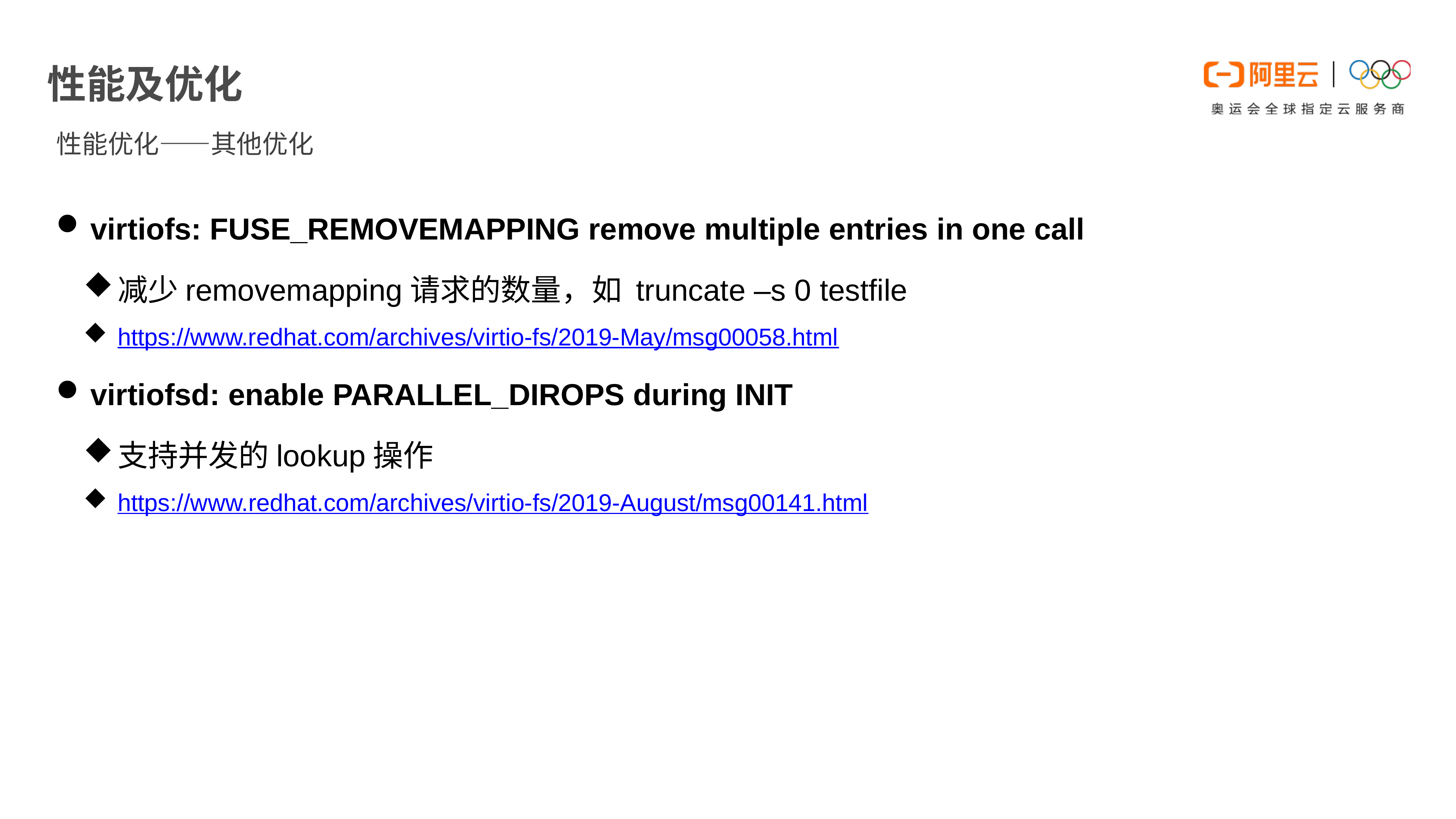

E6636BC20180234D78A0072836F0BE4032B9B20618C77B20ACD9893BB1CD2BF3BB4EBA383163DB0822392D083846F9EBD01921FA41D04B311BBFC23A726E14DA24F845AD882DB4C704DD2E676E4241E2AD90EF1A735F7031088E519713566C08DD962D920E3
# 性能及优化

性能优化——其他优化
virtiofs: FUSE_REMOVEMAPPING remove multiple entries in one call
减少removemapping请求的数量，如 truncate –s 0 testfile
https://www.redhat.com/archives/virtio-fs/2019-May/msg00058.html
virtiofsd: enable PARALLEL_DIROPS during INIT
支持并发的lookup操作
https://www.redhat.com/archives/virtio-fs/2019-August/msg00141.html